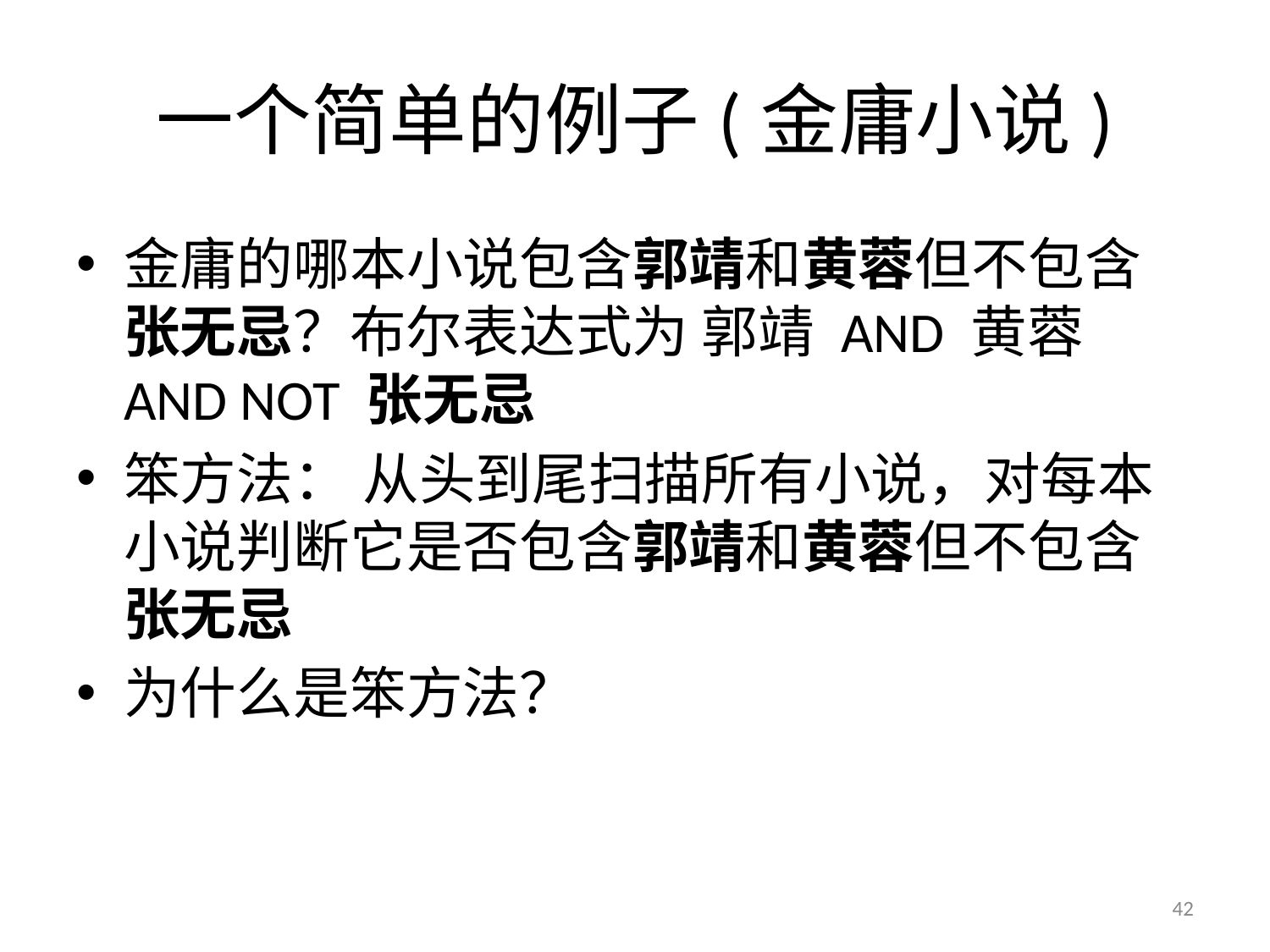

# 一个简单的例子(金庸小说)
金庸的哪本小说包含郭靖和黄蓉但不包含张无忌？布尔表达式为 郭靖 AND 黄蓉 AND NOT 张无忌
笨方法： 从头到尾扫描所有小说，对每本小说判断它是否包含郭靖和黄蓉但不包含张无忌
为什么是笨方法？
42